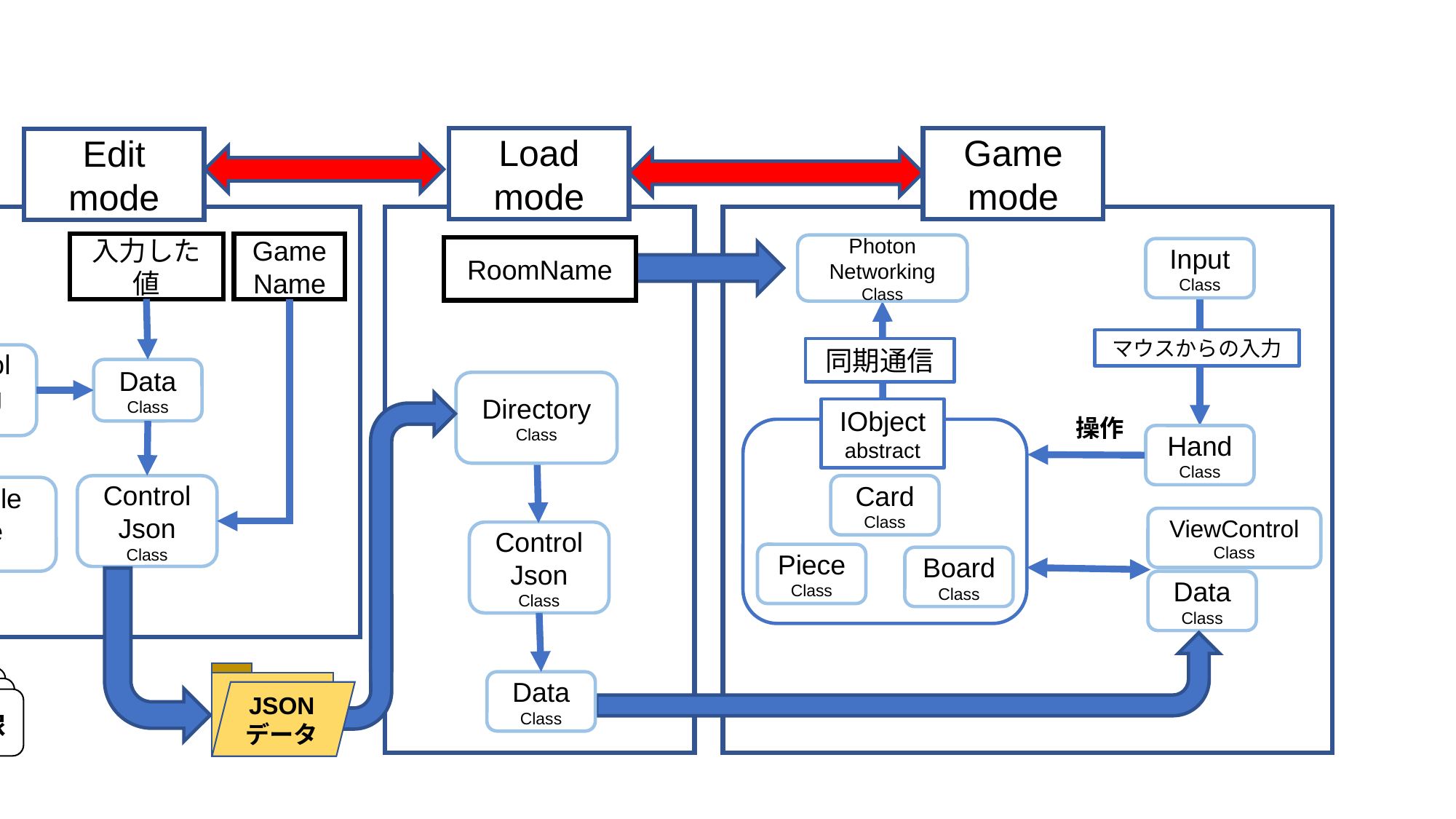

Load
mode
Game
mode
Edit
mode

入力した値
Game
Name
Photon
Networking
Class
Input
Class
マウスからの入力
同期通信
IObject
abstract
操作

Hand
Class
Card
Class
ViewControl
Class
Piece
Class
Board
Class
Data
Class
RoomName

Control
String
Class
Data
Class

Directory
Class

Control
Json
Class
OpenFile
Name
Class
Control
Json
Class

JSON
データ
画像
画像
画像
Data
Class